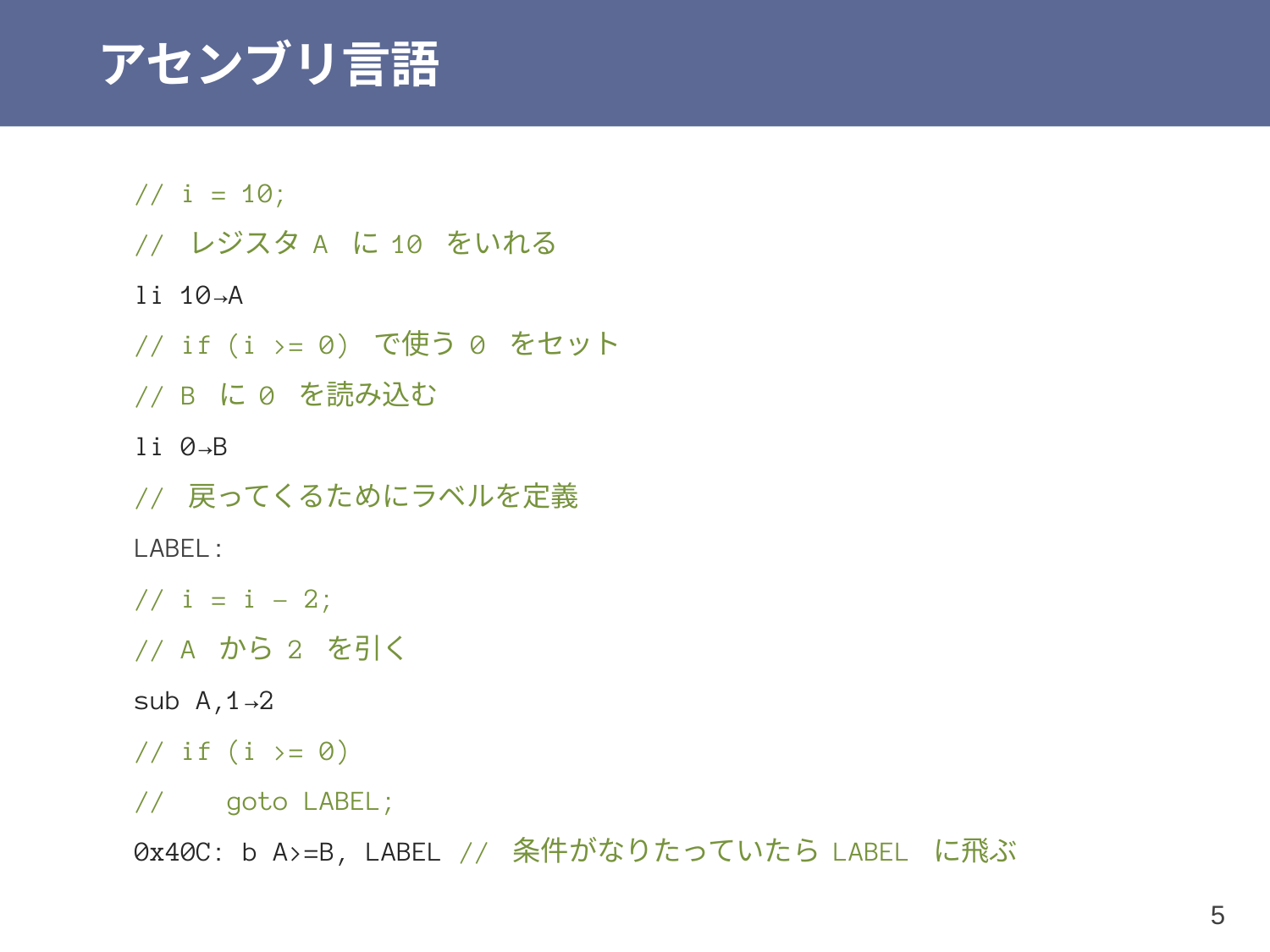

# アセンブリ言語
// i = 10;
// レジスタ A に 10 をいれる
li 10→A
// if (i >= 0) で使う 0 をセット
// B に 0 を読み込む
li 0→B
// 戻ってくるためにラベルを定義
LABEL:
// i = i – 2;
// A から 2 を引く
sub A,1→2
// if (i >= 0)
//    goto LABEL;
0x40C: b A>=B, LABEL // 条件がなりたっていたら LABEL に飛ぶ